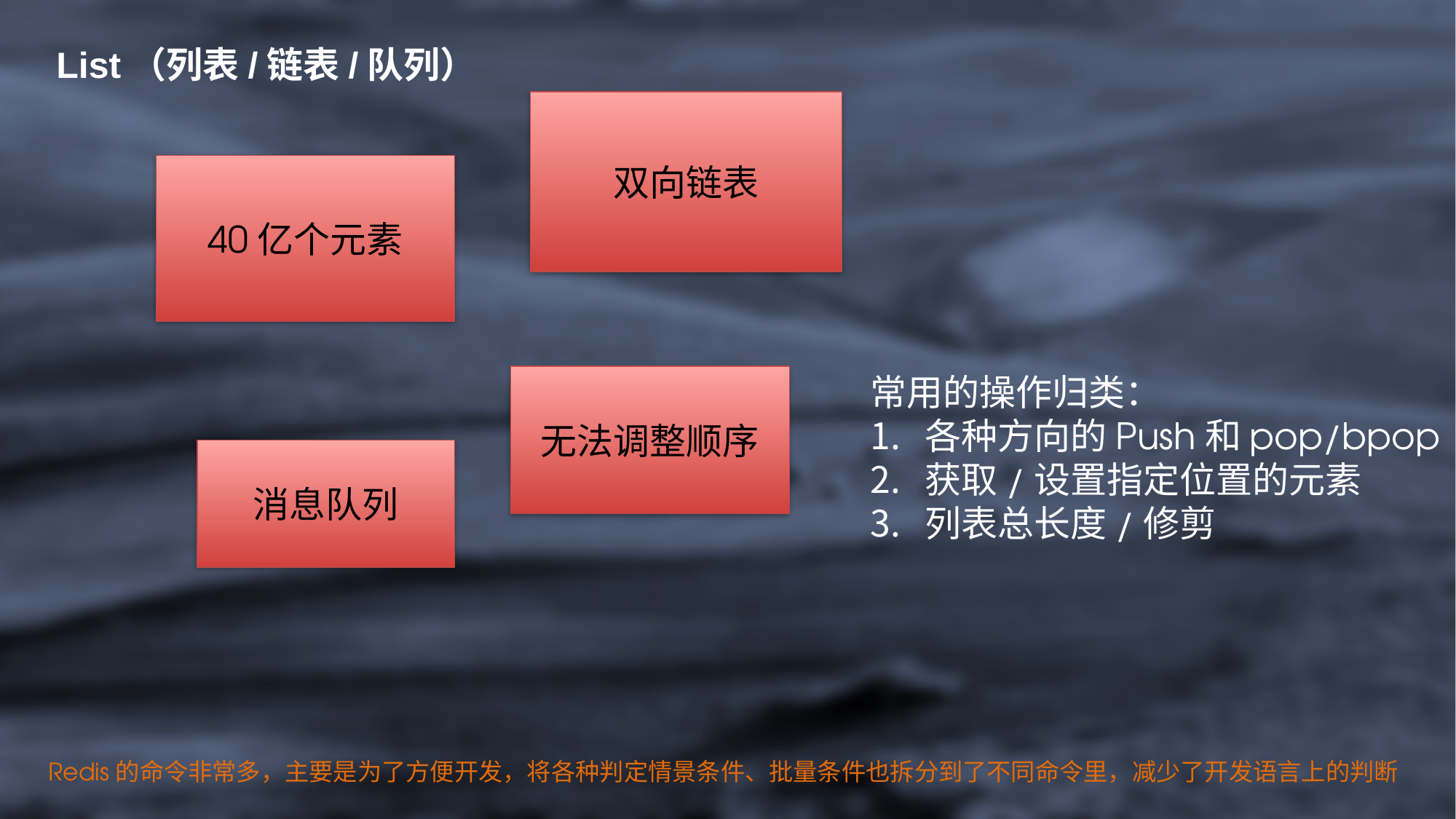

List（列表/链表/队列）
双向链表
40亿个元素
常用的操作归类：
各种方向的Push和pop/bpop
获取/设置指定位置的元素
列表总长度/修剪
无法调整顺序
消息队列
Redis的命令非常多，主要是为了方便开发，将各种判定情景条件、批量条件也拆分到了不同命令里，减少了开发语言上的判断